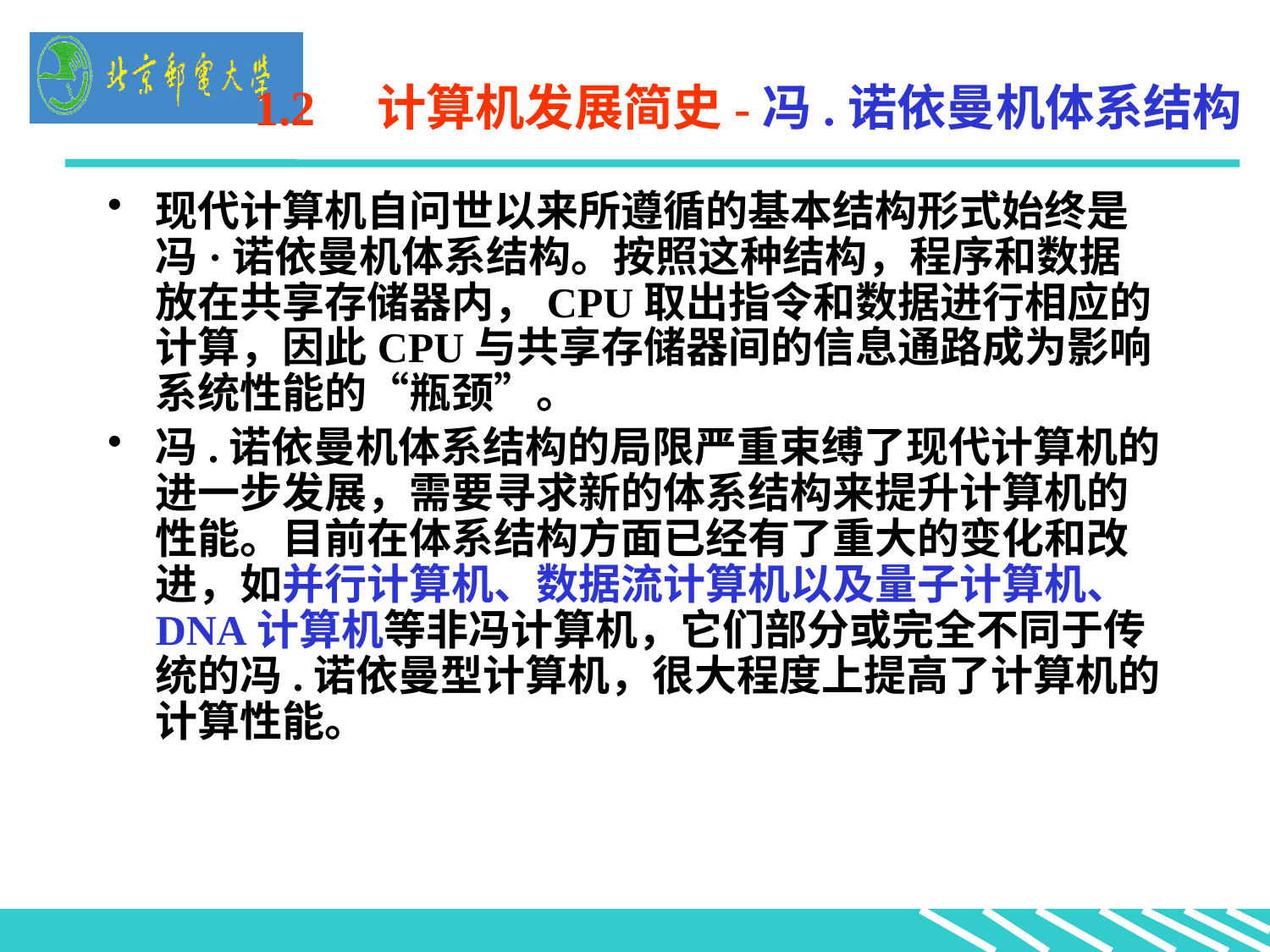

# 1.2    计算机发展简史-冯.诺依曼机体系结构
现代计算机自问世以来所遵循的基本结构形式始终是冯·诺依曼机体系结构。按照这种结构，程序和数据放在共享存储器内，CPU取出指令和数据进行相应的计算，因此CPU与共享存储器间的信息通路成为影响系统性能的“瓶颈”。
冯.诺依曼机体系结构的局限严重束缚了现代计算机的进一步发展，需要寻求新的体系结构来提升计算机的性能。目前在体系结构方面已经有了重大的变化和改进，如并行计算机、数据流计算机以及量子计算机、 DNA计算机等非冯计算机，它们部分或完全不同于传统的冯.诺依曼型计算机，很大程度上提高了计算机的计算性能。